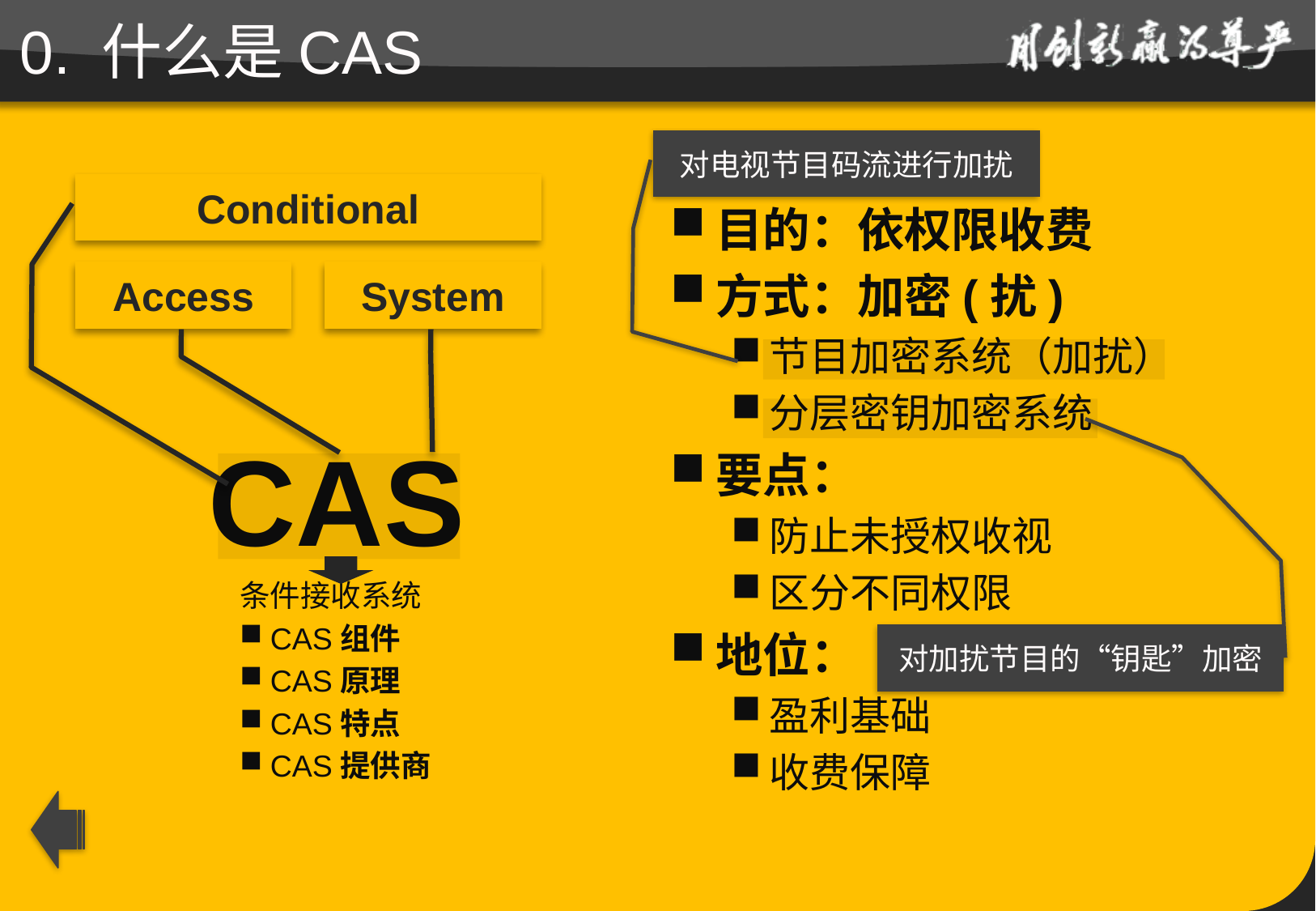

# 0. 什么是CAS
对电视节目码流进行加扰
Conditional
目的：依权限收费
方式：加密(扰)
节目加密系统（加扰）
分层密钥加密系统
要点：
防止未授权收视
区分不同权限
地位：
盈利基础
收费保障

Access
System

CAS
条件接收系统
CAS组件
CAS原理
CAS特点
CAS提供商

对加扰节目的“钥匙”加密